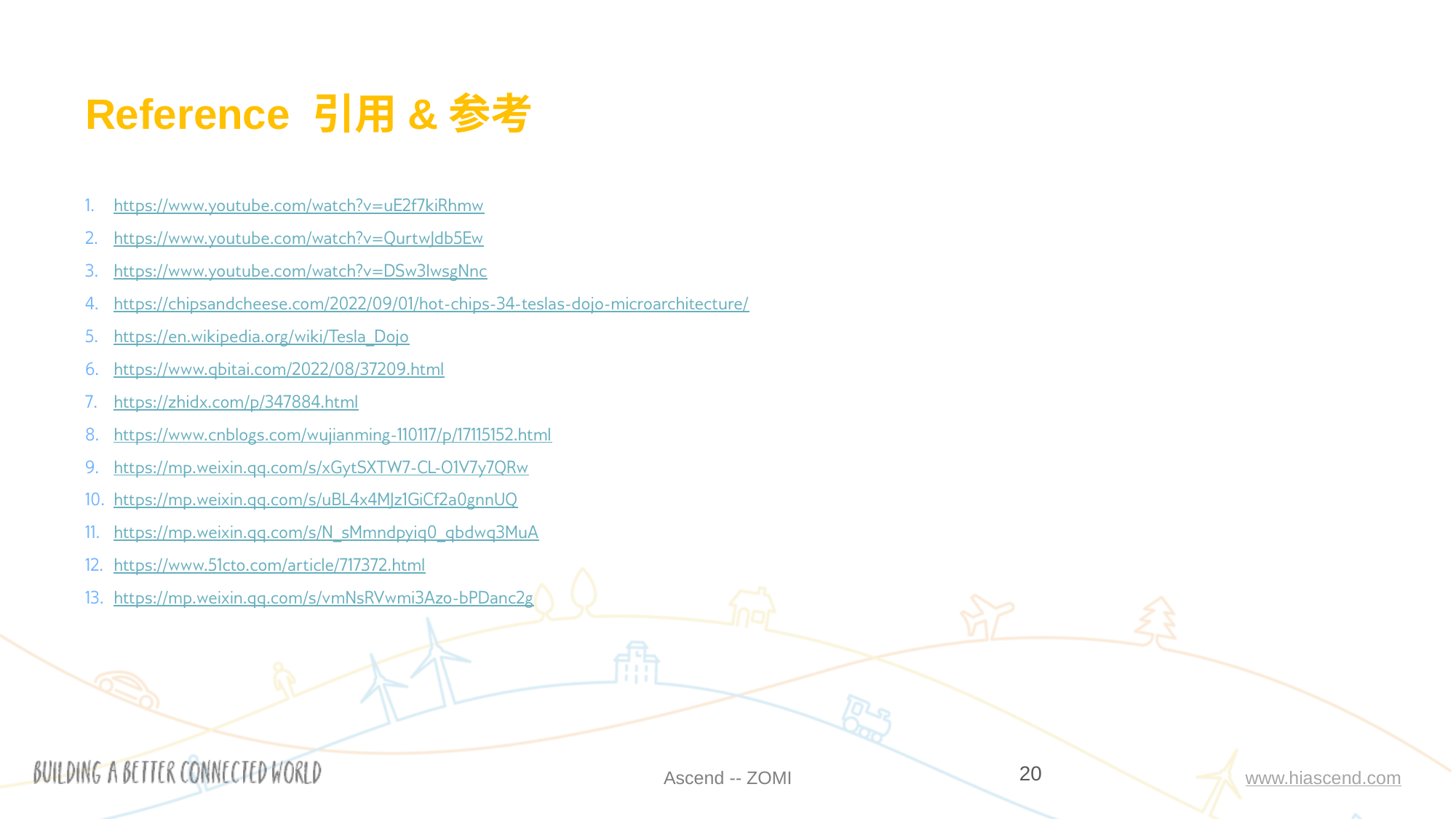

# Reference 引用&参考
https://www.youtube.com/watch?v=uE2f7kiRhmw
https://www.youtube.com/watch?v=QurtwJdb5Ew
https://www.youtube.com/watch?v=DSw3IwsgNnc
https://chipsandcheese.com/2022/09/01/hot-chips-34-teslas-dojo-microarchitecture/
https://en.wikipedia.org/wiki/Tesla_Dojo
https://www.qbitai.com/2022/08/37209.html
https://zhidx.com/p/347884.html
https://www.cnblogs.com/wujianming-110117/p/17115152.html
https://mp.weixin.qq.com/s/xGytSXTW7-CL-O1V7y7QRw
https://mp.weixin.qq.com/s/uBL4x4MJz1GiCf2a0gnnUQ
https://mp.weixin.qq.com/s/N_sMmndpyiq0_qbdwq3MuA
https://www.51cto.com/article/717372.html
https://mp.weixin.qq.com/s/vmNsRVwmi3Azo-bPDanc2g